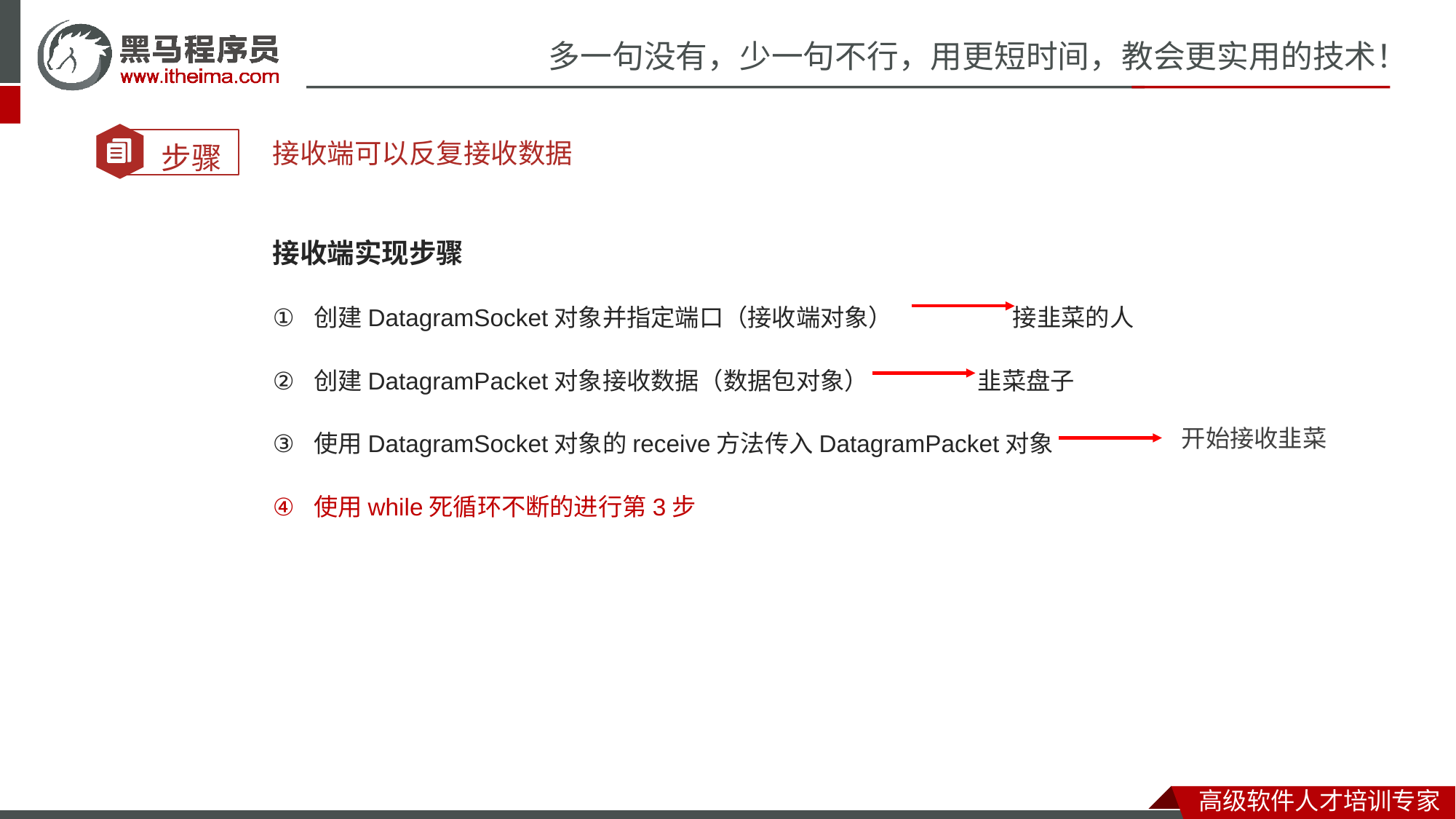

接收端可以反复接收数据
接收端实现步骤
创建DatagramSocket对象并指定端口（接收端对象）                      接韭菜的人
创建DatagramPacket对象接收数据（数据包对象）                    韭菜盘子
使用DatagramSocket对象的receive方法传入DatagramPacket对象
使用while死循环不断的进行第3步

开始接收韭菜